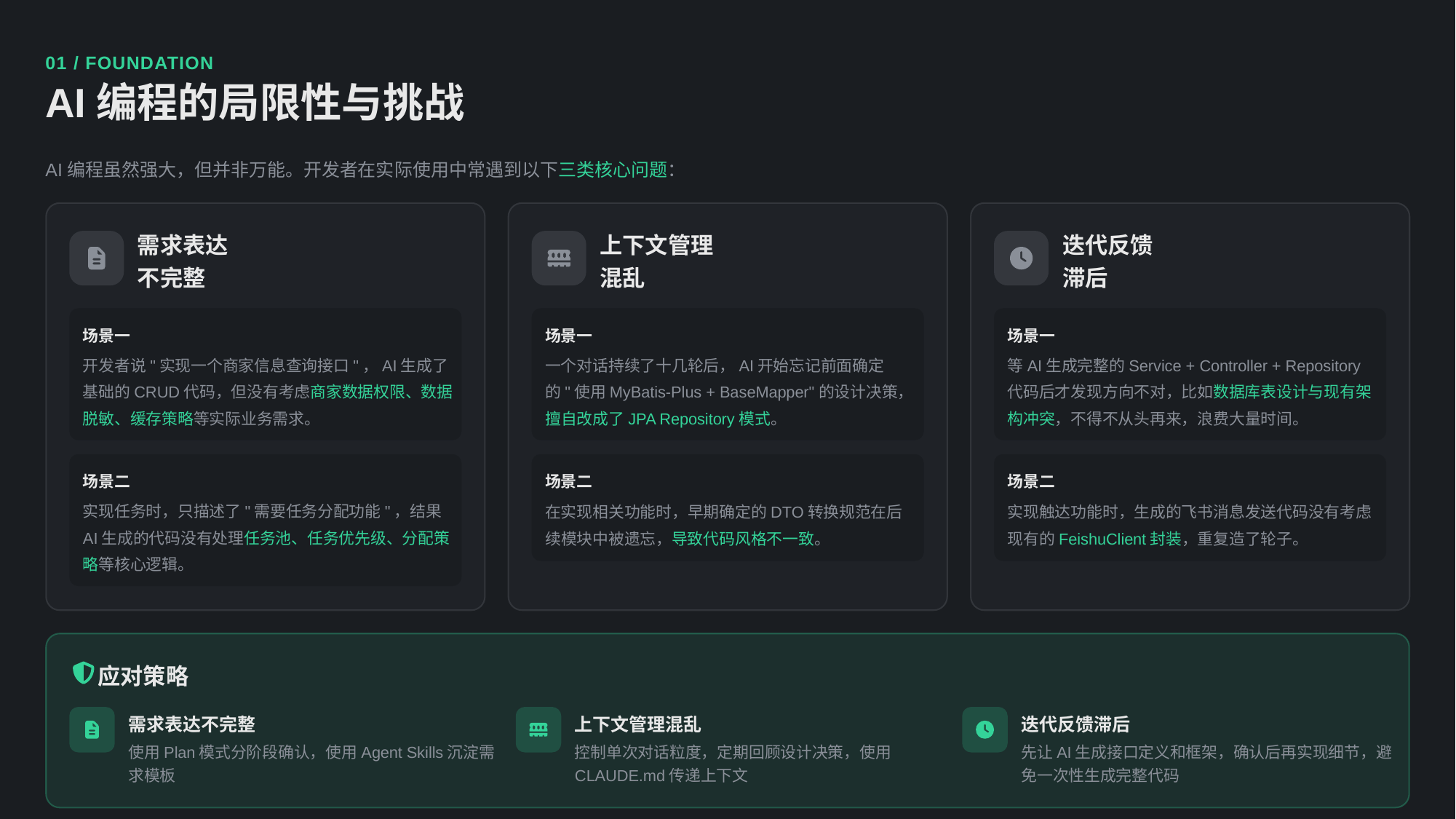

01 / FOUNDATION
AI编程的局限性与挑战
AI编程虽然强大，但并非万能。开发者在实际使用中常遇到以下三类核心问题：

需求表达
不完整
上下文管理
混乱
迭代反馈
滞后

场景一
场景一
场景一
开发者说"实现一个商家信息查询接口"，AI生成了基础的CRUD代码，但没有考虑商家数据权限、数据脱敏、缓存策略等实际业务需求。
一个对话持续了十几轮后，AI开始忘记前面确定的"使用MyBatis-Plus + BaseMapper"的设计决策，擅自改成了JPA Repository模式。
等AI生成完整的Service + Controller + Repository代码后才发现方向不对，比如数据库表设计与现有架构冲突，不得不从头再来，浪费大量时间。

场景二
场景二
场景二
实现任务时，只描述了"需要任务分配功能"，结果AI生成的代码没有处理任务池、任务优先级、分配策略等核心逻辑。
在实现相关功能时，早期确定的DTO转换规范在后续模块中被遗忘，导致代码风格不一致。
实现触达功能时，生成的飞书消息发送代码没有考虑现有的FeishuClient封装，重复造了轮子。

应对策略

需求表达不完整

上下文管理混乱

迭代反馈滞后

使用Plan模式分阶段确认，使用Agent Skills沉淀需求模板
控制单次对话粒度，定期回顾设计决策，使用CLAUDE.md传递上下文
先让AI生成接口定义和框架，确认后再实现细节，避免一次性生成完整代码